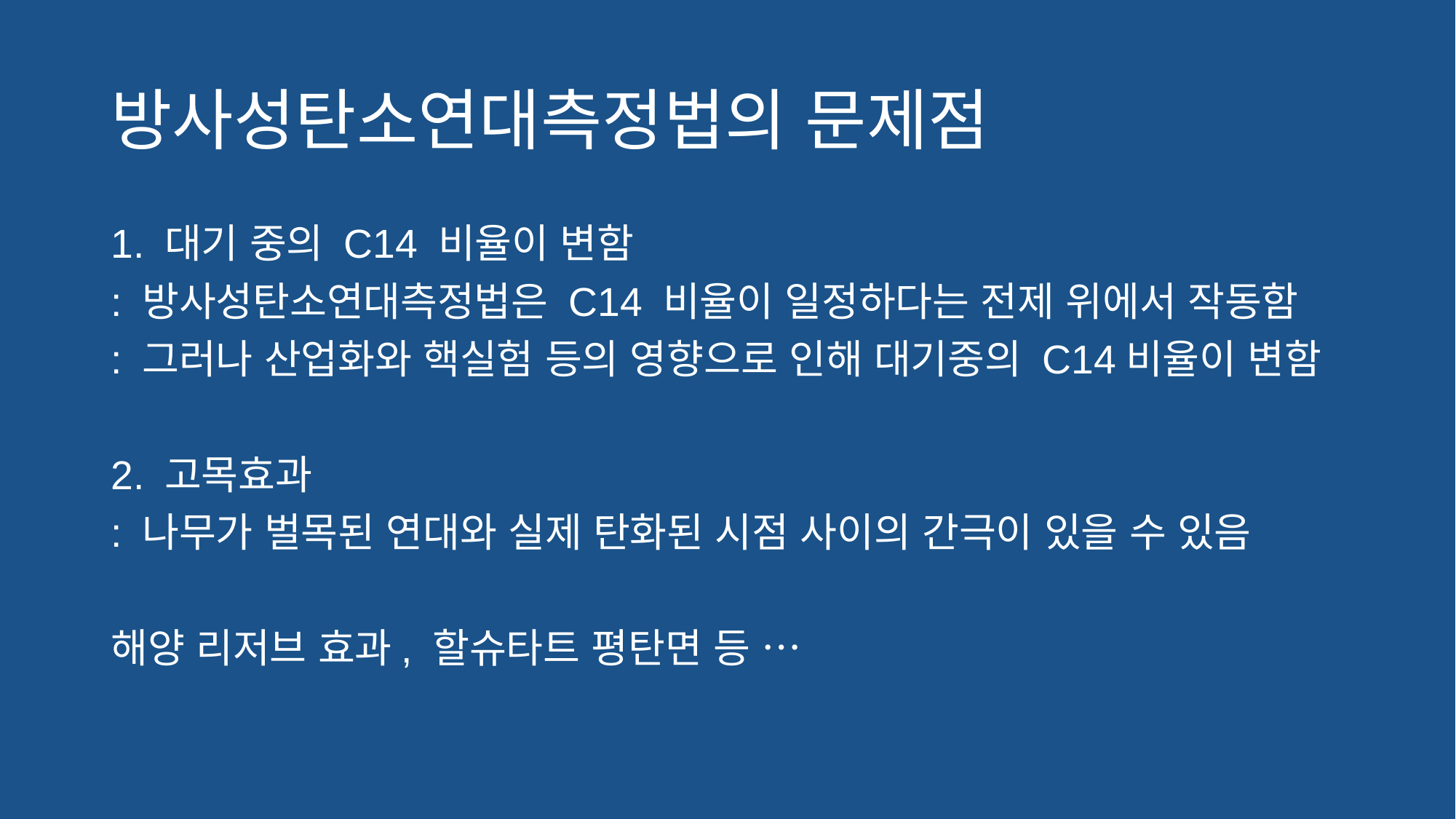

# 방사성탄소연대측정법의 문제점
1. 대기 중의 C14 비율이 변함
: 방사성탄소연대측정법은 C14 비율이 일정하다는 전제 위에서 작동함
: 그러나 산업화와 핵실험 등의 영향으로 인해 대기중의 C14비율이 변함

2. 고목효과
: 나무가 벌목된 연대와 실제 탄화된 시점 사이의 간극이 있을 수 있음

해양 리저브 효과, 할슈타트 평탄면 등 …